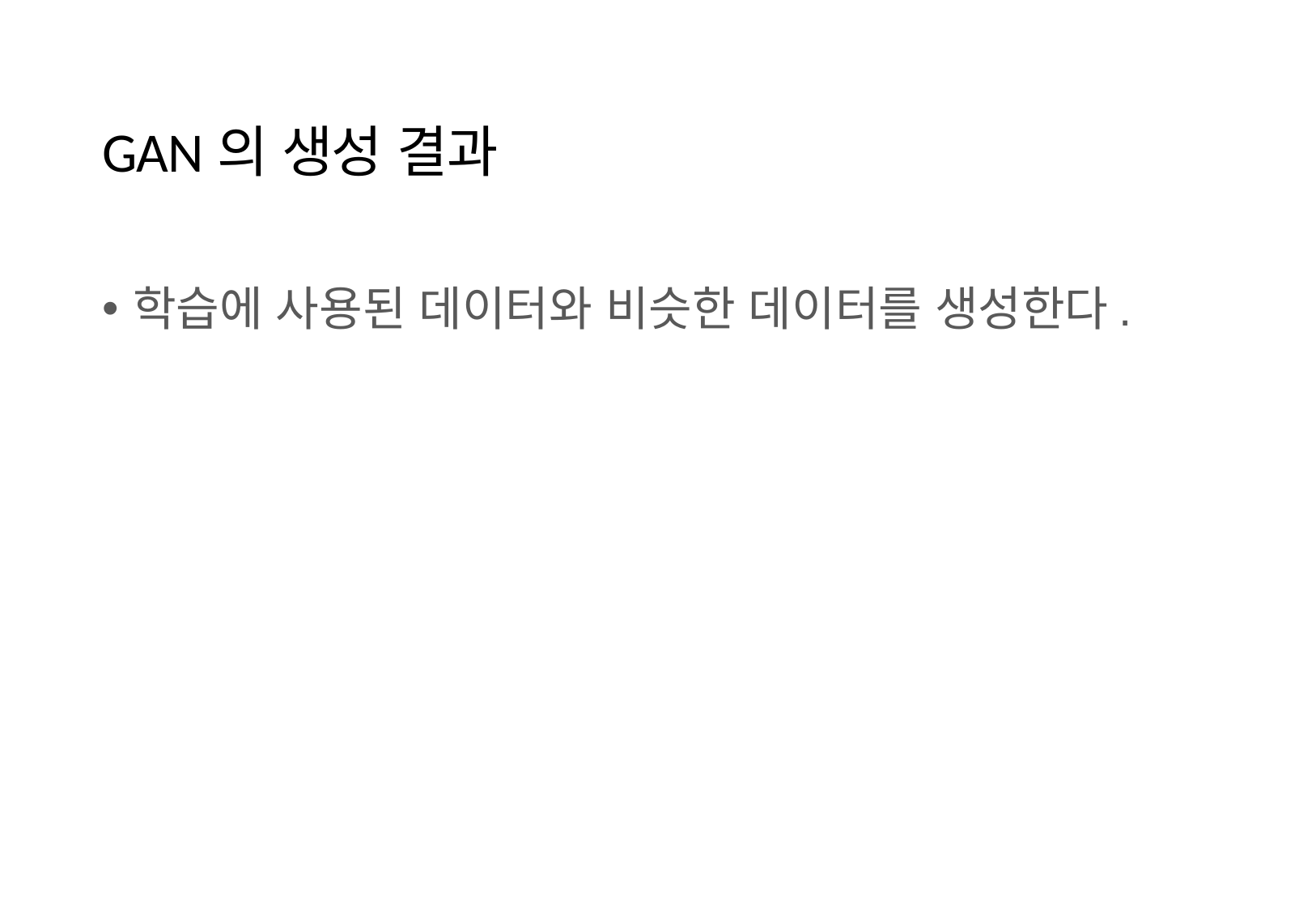

# GAN의 생성 결과
학습에 사용된 데이터와 비슷한 데이터를 생성한다.